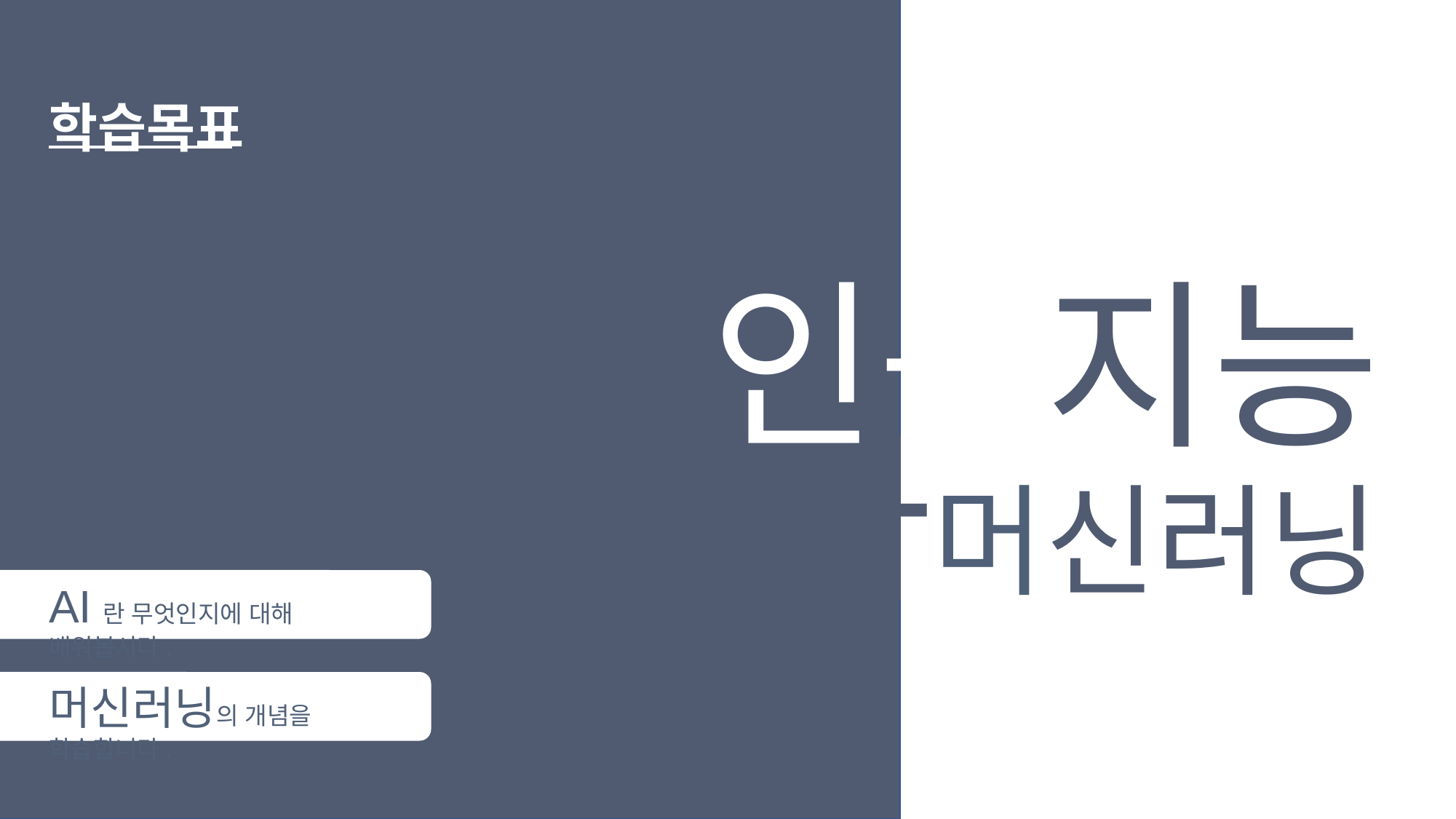

학습목표
인공지능과머신러닝

AI란 무엇인지에 대해 배워봅시다.

머신러닝의 개념을 학습합니다.